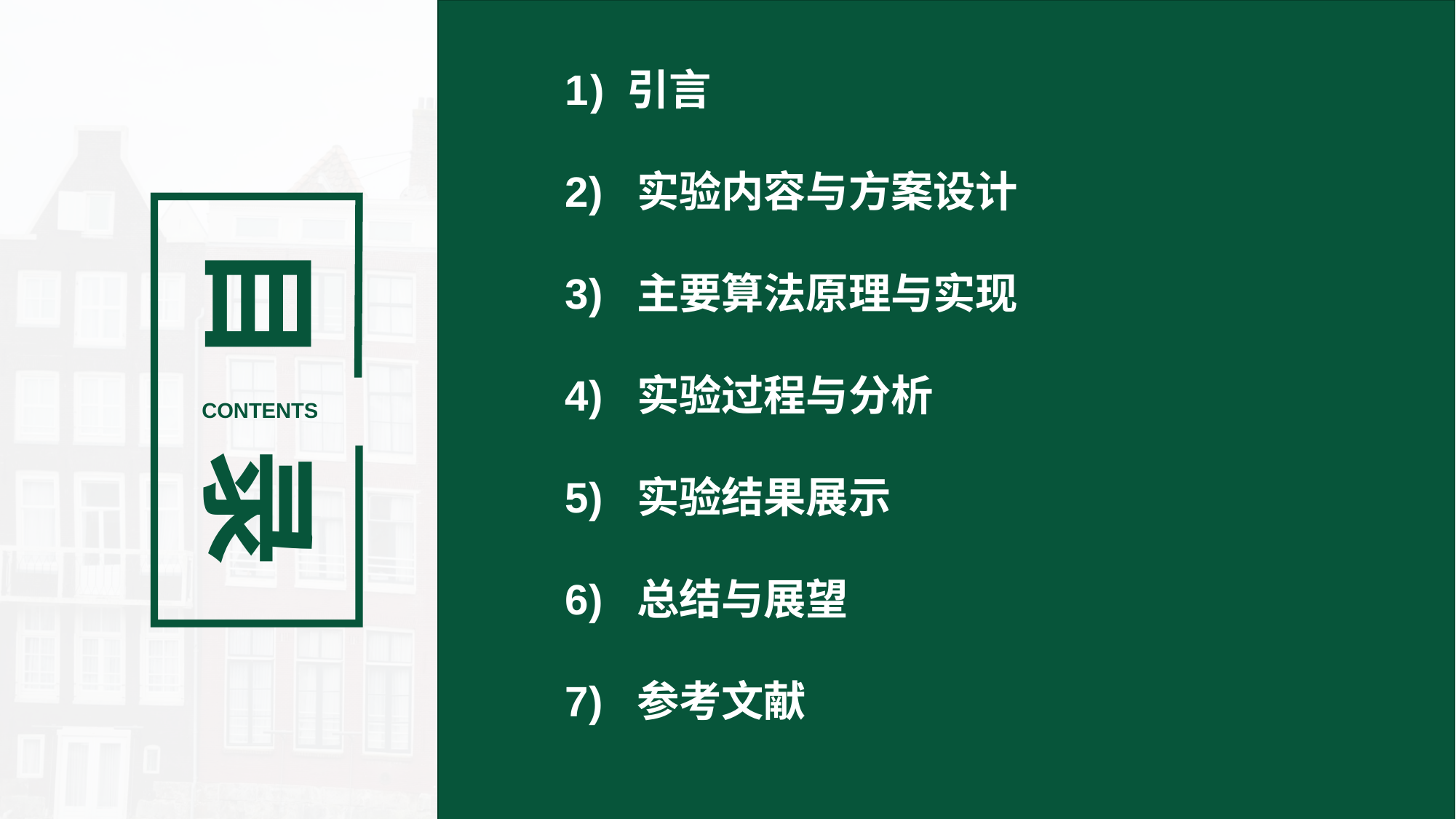

引言

2)  实验内容与方案设计

3)  主要算法原理与实现

4)  实验过程与分析

5)  实验结果展示

6)  总结与展望

7)  参考文献

目   录
CONTENTS